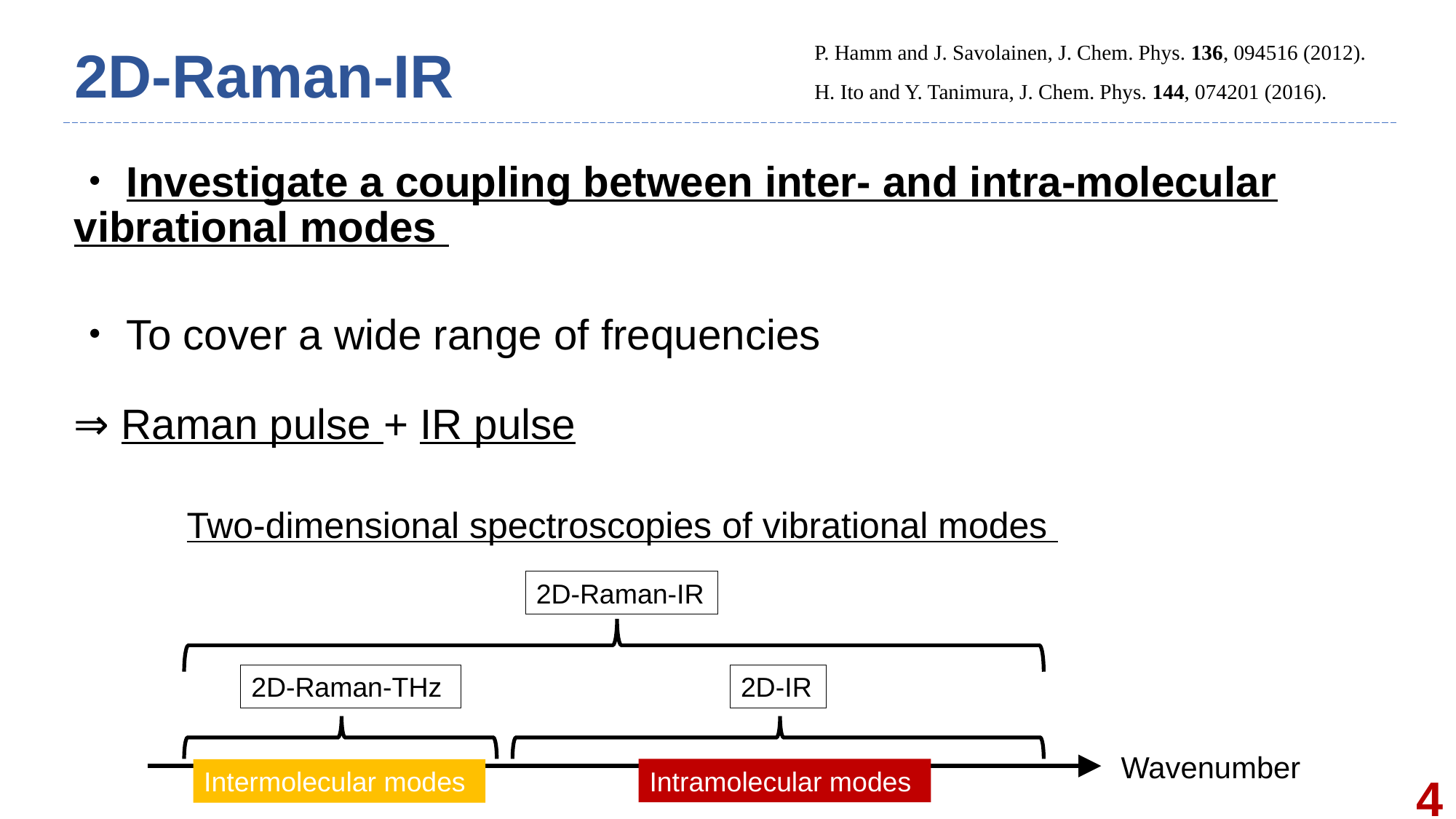

P. Hamm and J. Savolainen, J. Chem. Phys. 136, 094516 (2012).
# 2D-Raman-IR
H. Ito and Y. Tanimura, J. Chem. Phys. 144, 074201 (2016).
・Investigate a coupling between inter- and intra-molecular vibrational modes
・To cover a wide range of frequencies
⇒ Raman pulse + IR pulse
Two-dimensional spectroscopies of vibrational modes

2D-Raman-IR

2D-IR
Wavenumber
Intramolecular modes
Intermolecular modes
2D-Raman-THz
4